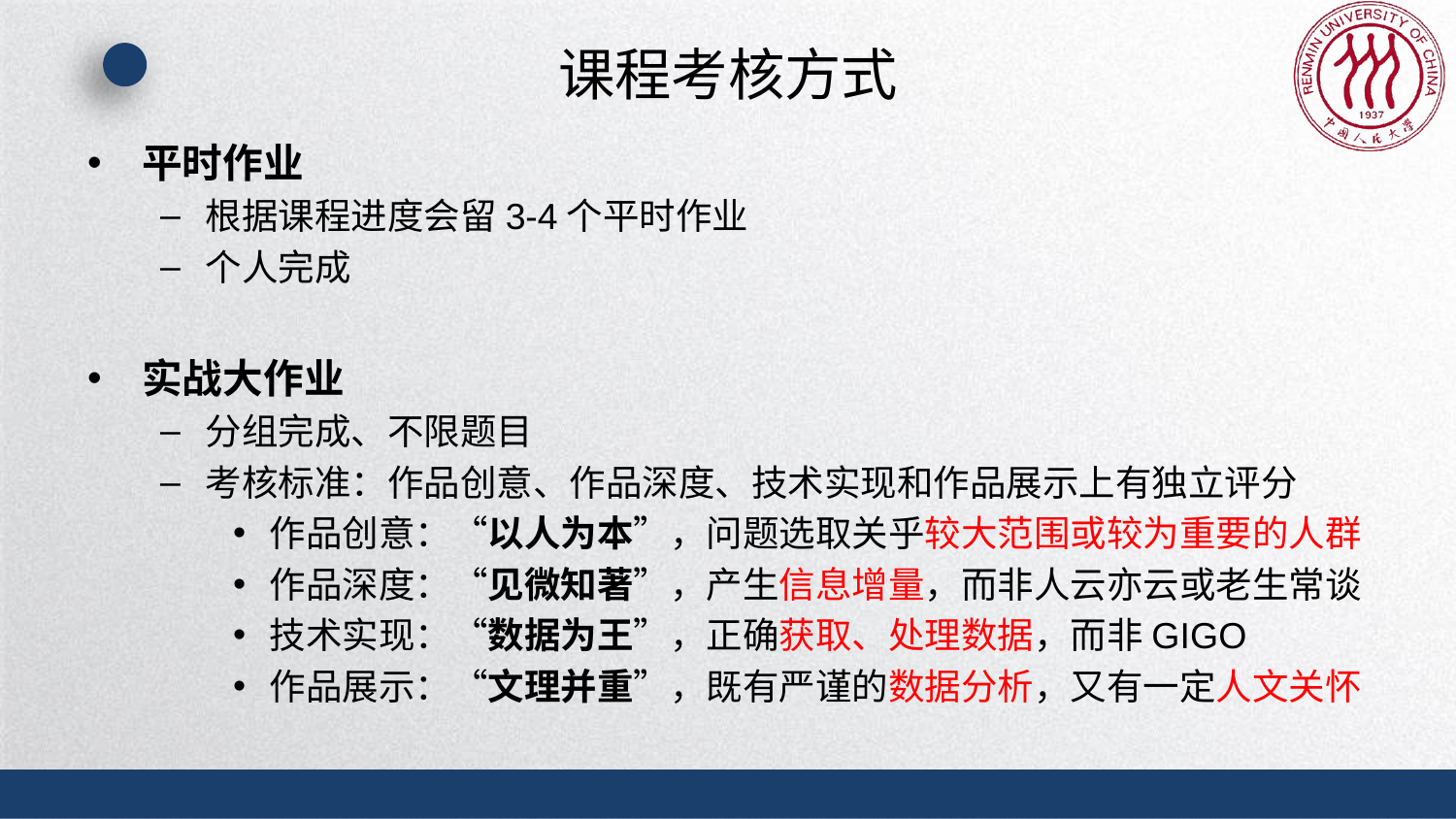

# 课程考核方式
平时作业
根据课程进度会留3-4个平时作业
个人完成

实战大作业
分组完成、不限题目
考核标准：作品创意、作品深度、技术实现和作品展示上有独立评分
作品创意：“以人为本”，问题选取关乎较大范围或较为重要的人群
作品深度：“见微知著”，产生信息增量，而非人云亦云或老生常谈
技术实现：“数据为王”，正确获取、处理数据，而非GIGO
作品展示：“文理并重”，既有严谨的数据分析，又有一定人文关怀